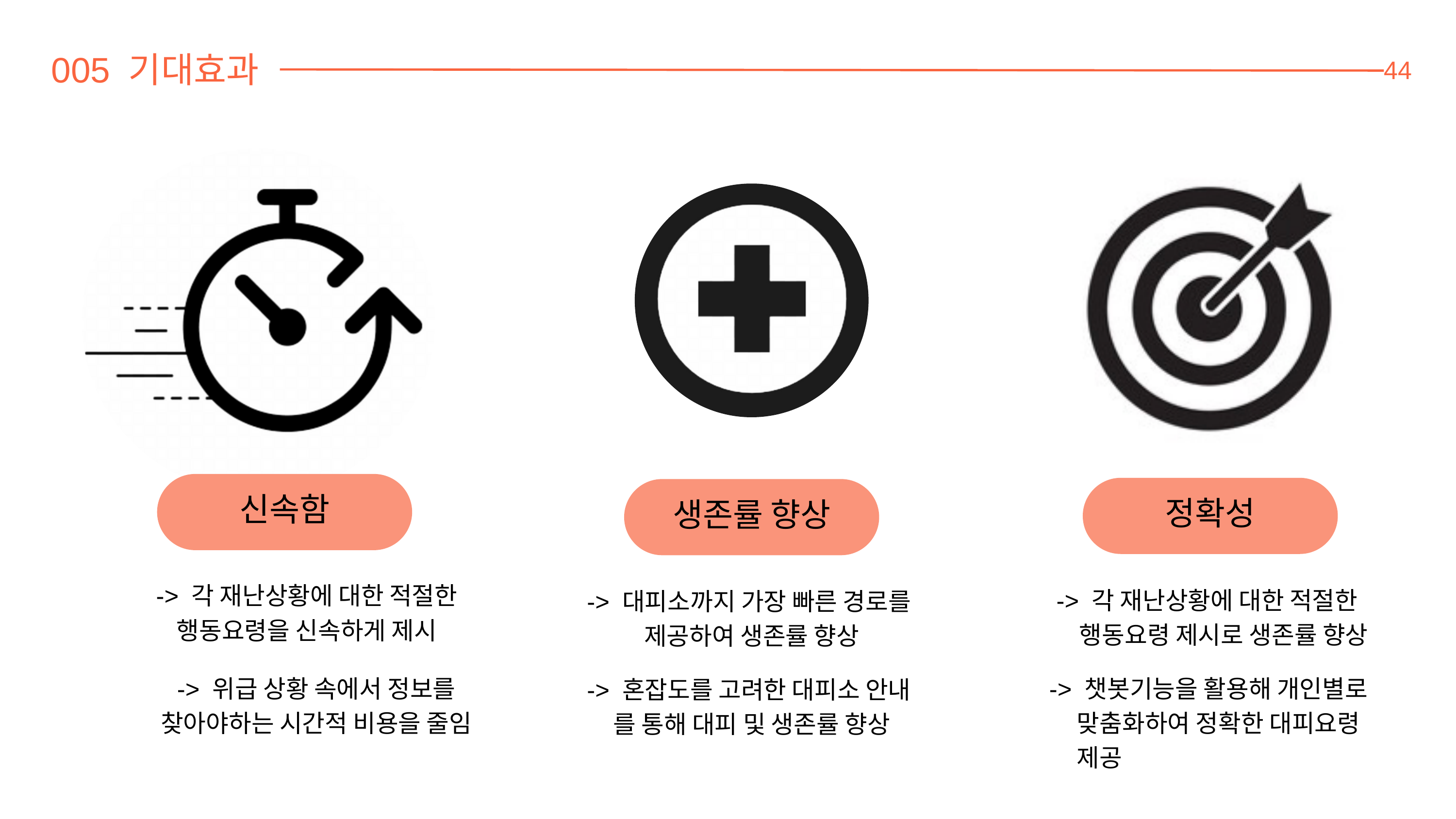

005 기대효과
44

신속함

정확성

생존률 향상
-> 각 재난상황에 대한 적절한 행동요령을 신속하게 제시
-> 각 재난상황에 대한 적절한
     행동요령 제시로 생존률 향상
-> 대피소까지 가장 빠른 경로를
제공하여 생존률 향상
-> 위급 상황 속에서 정보를 찾아야하는 시간적 비용을 줄임
-> 챗봇기능을 활용해 개인별로
    맞춤화하여 정확한 대피요령
    제공
-> 혼잡도를 고려한 대피소 안내  를 통해 대피 및 생존률 향상